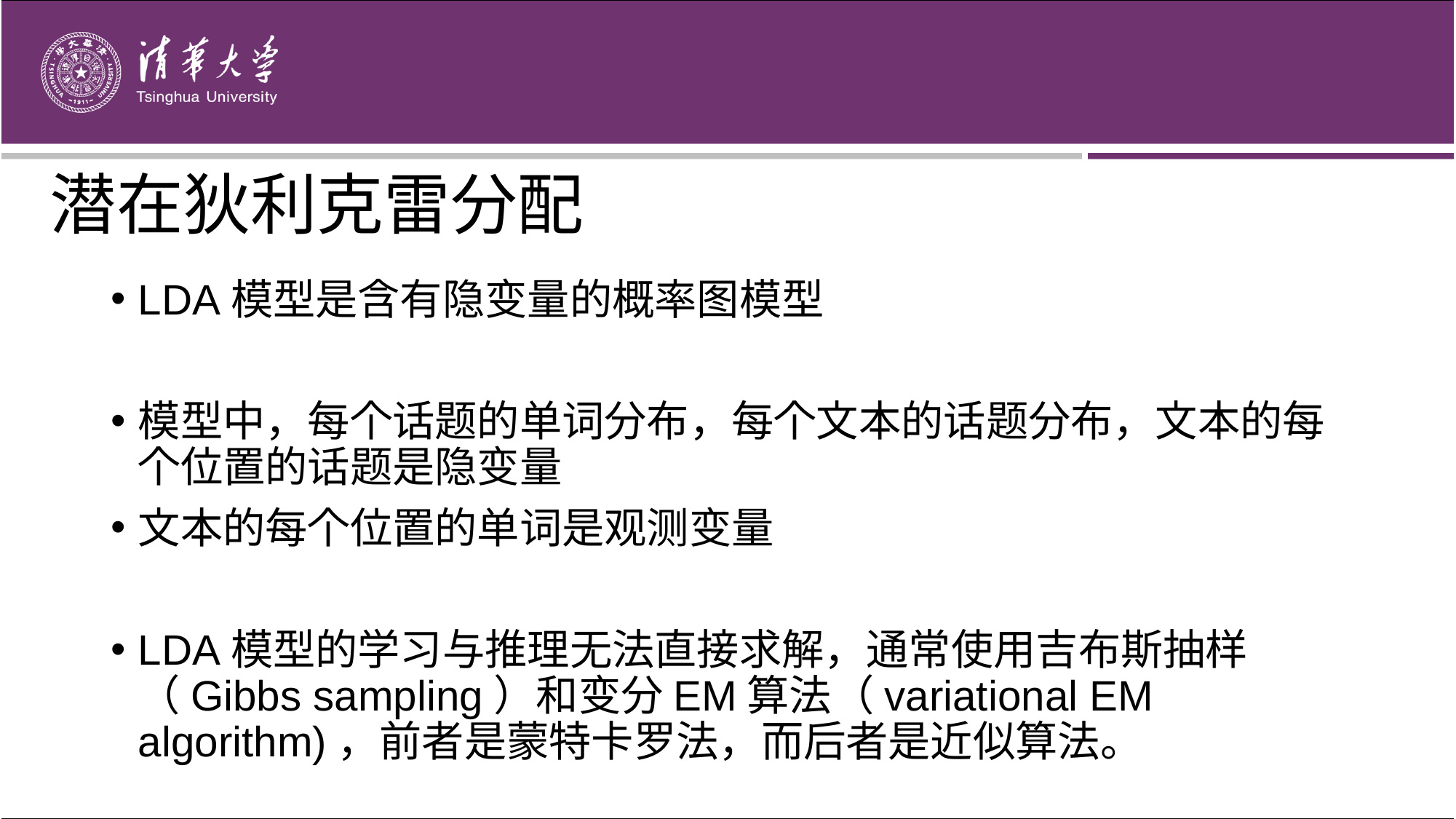

# 潜在狄利克雷分配
LDA模型是含有隐变量的概率图模型

模型中，每个话题的单词分布，每个文本的话题分布，文本的每个位置的话题是隐变量
文本的每个位置的单词是观测变量

LDA模型的学习与推理无法直接求解，通常使用吉布斯抽样（Gibbs sampling）和变分EM算法（variational EM algorithm)，前者是蒙特卡罗法，而后者是近似算法。